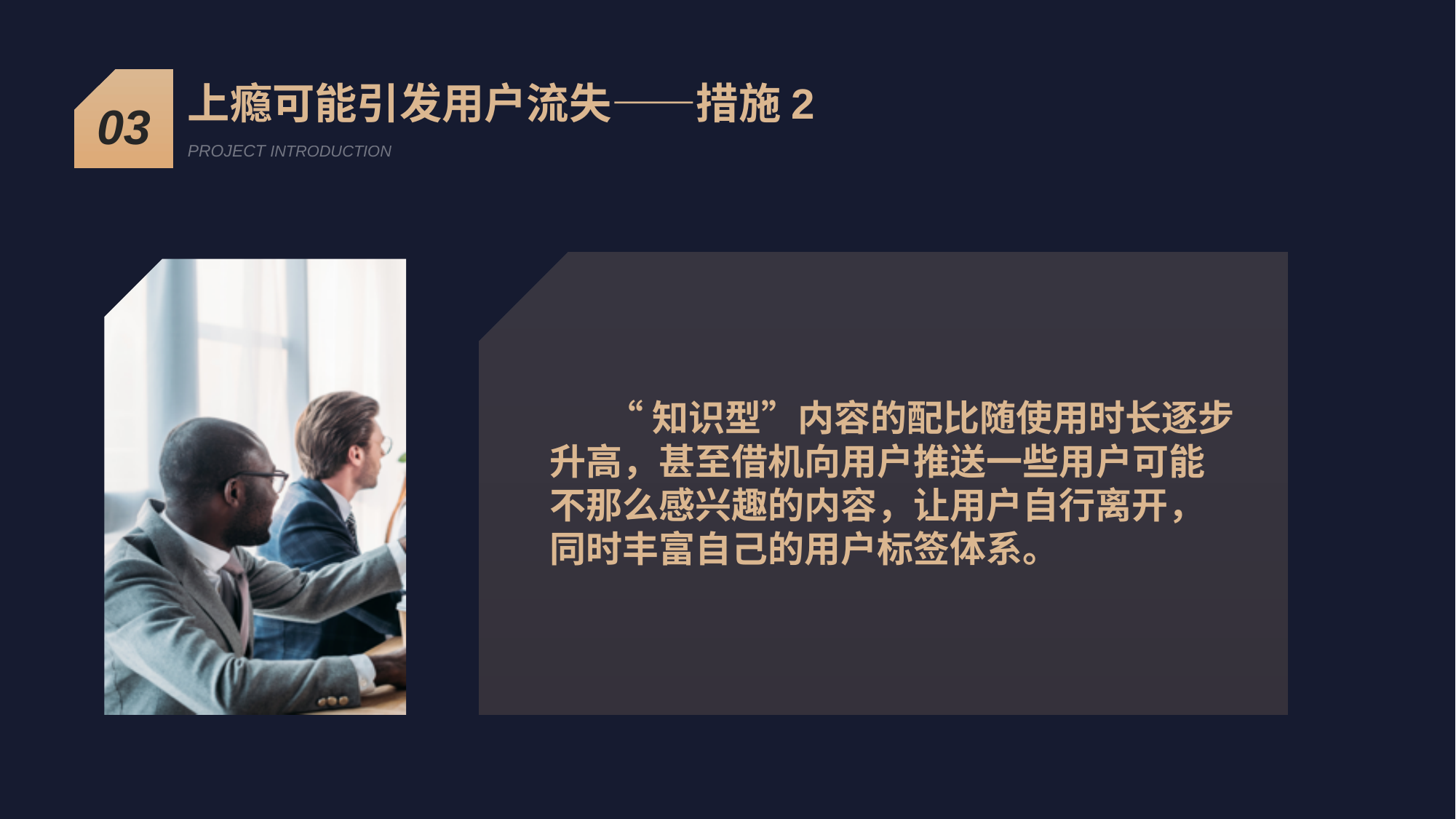

03
上瘾可能引发用户流失——措施2
PROJECT INTRODUCTION

       “知识型”内容的配比随使用时长逐步升高，甚至借机向用户推送一些用户可能不那么感兴趣的内容，让用户自行离开，同时丰富自己的用户标签体系。